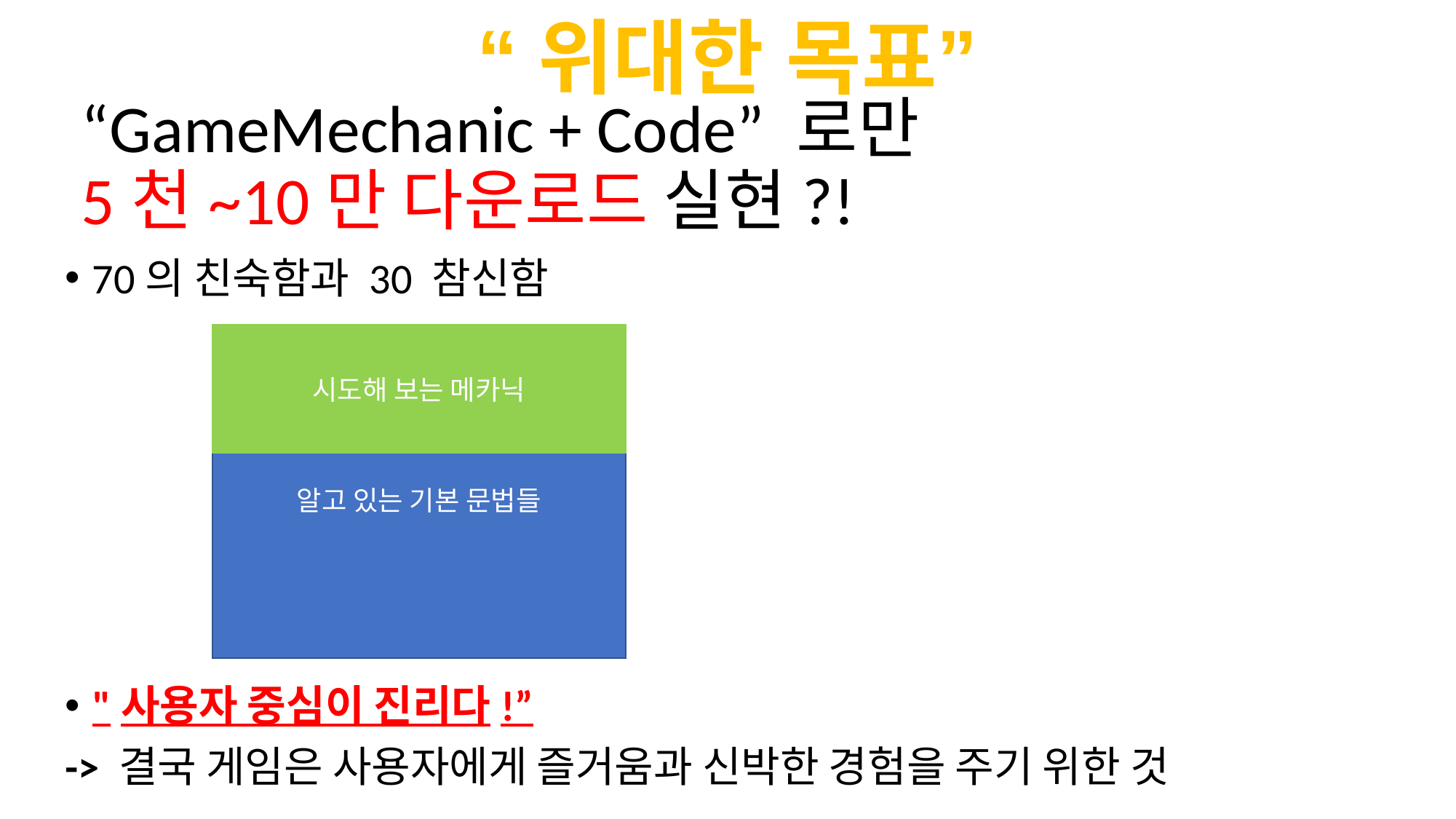

“위대한 목표”
# “GameMechanic + Code” 로만 5천~10만 다운로드 실현?!
70의 친숙함과 30 참신함

"사용자 중심이 진리다!”
-> 결국 게임은 사용자에게 즐거움과 신박한 경험을 주기 위한 것
시도해 보는 메카닉
알고 있는 기본 문법들